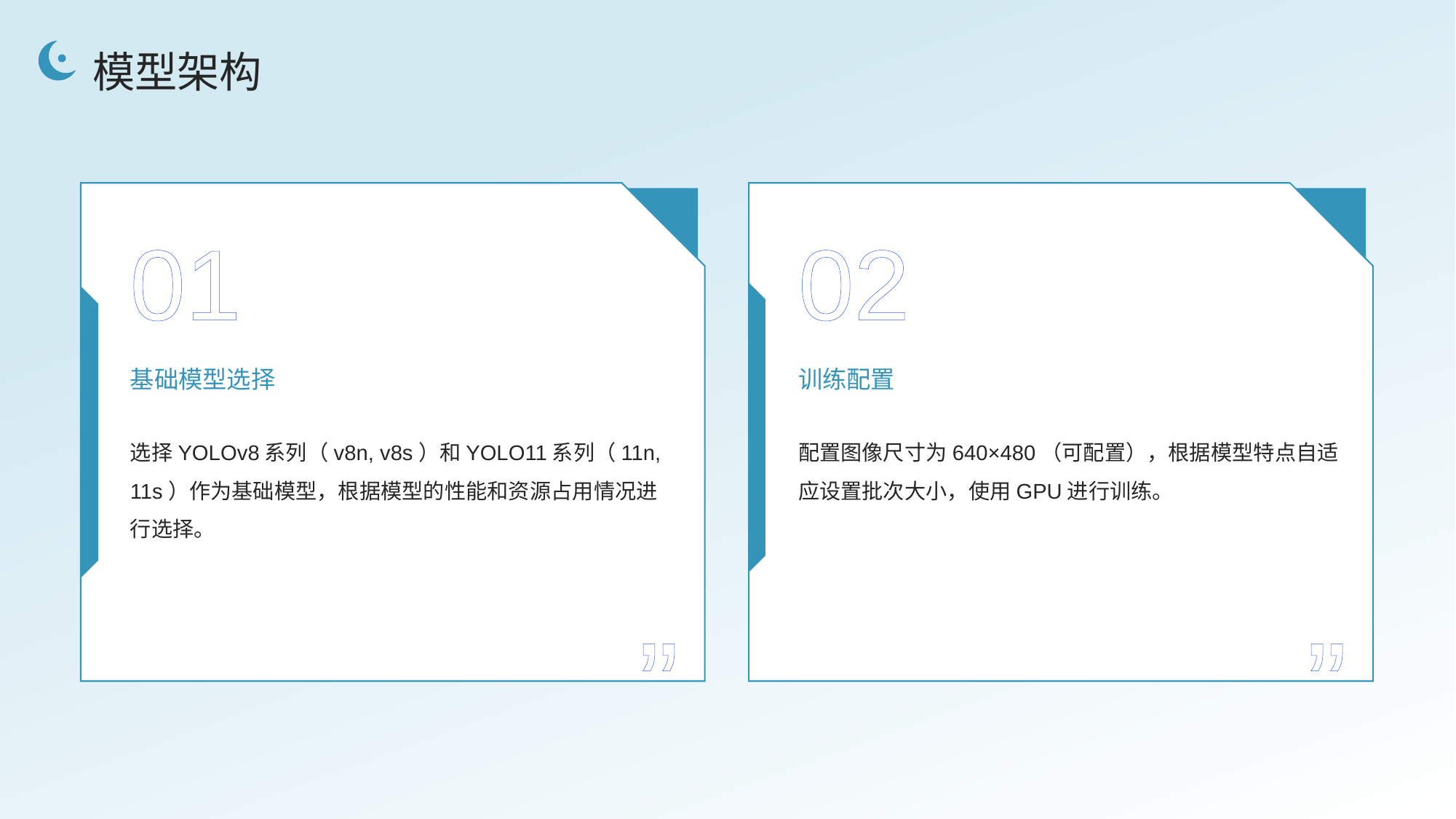

模型架构

01
02
基础模型选择
训练配置

选择YOLOv8系列（v8n, v8s）和YOLO11系列（11n, 11s）作为基础模型，根据模型的性能和资源占用情况进行选择。
配置图像尺寸为640×480（可配置），根据模型特点自适应设置批次大小，使用GPU进行训练。
”
”